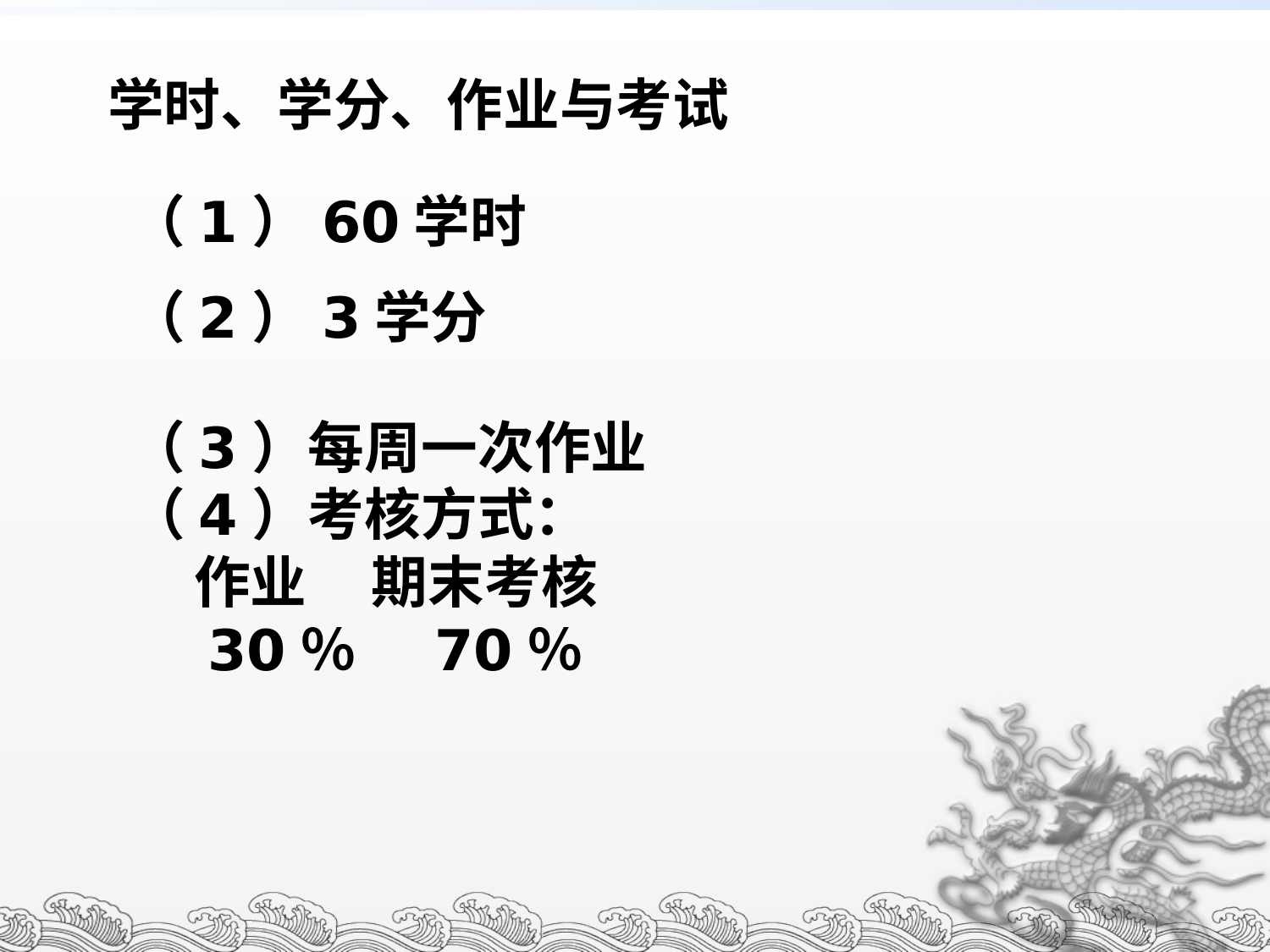

学时、学分、作业与考试
（1）60学时
（2）3学分
（3）每周一次作业
（4）考核方式：
    作业     期末考核
    30％     70％